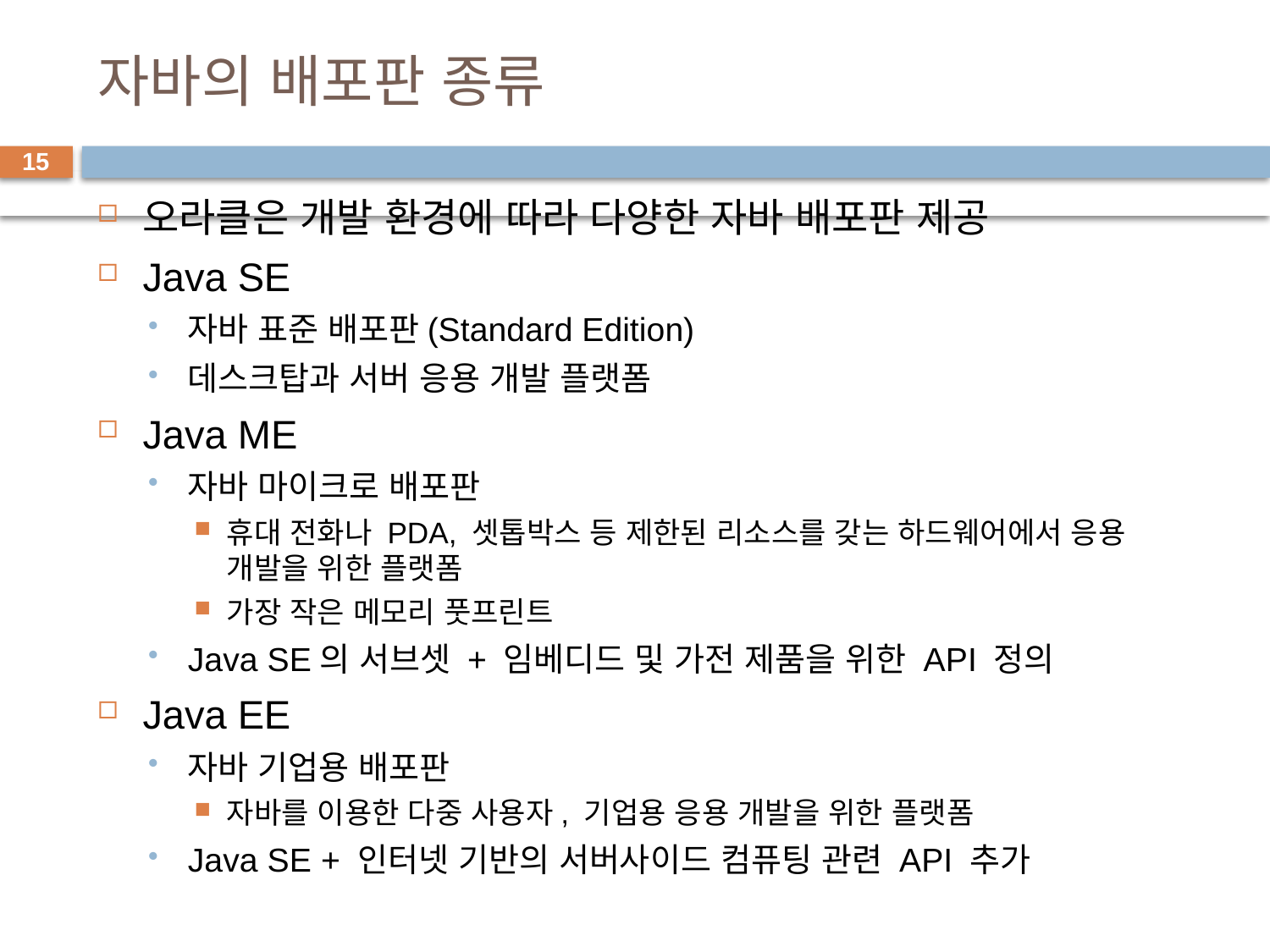

# 자바의 배포판 종류
15
오라클은 개발 환경에 따라 다양한 자바 배포판 제공
Java SE
자바 표준 배포판(Standard Edition)
데스크탑과 서버 응용 개발 플랫폼
Java ME
자바 마이크로 배포판
휴대 전화나 PDA, 셋톱박스 등 제한된 리소스를 갖는 하드웨어에서 응용 개발을 위한 플랫폼
가장 작은 메모리 풋프린트
Java SE의 서브셋 + 임베디드 및 가전 제품을 위한 API 정의
Java EE
자바 기업용 배포판
자바를 이용한 다중 사용자, 기업용 응용 개발을 위한 플랫폼
Java SE + 인터넷 기반의 서버사이드 컴퓨팅 관련 API 추가